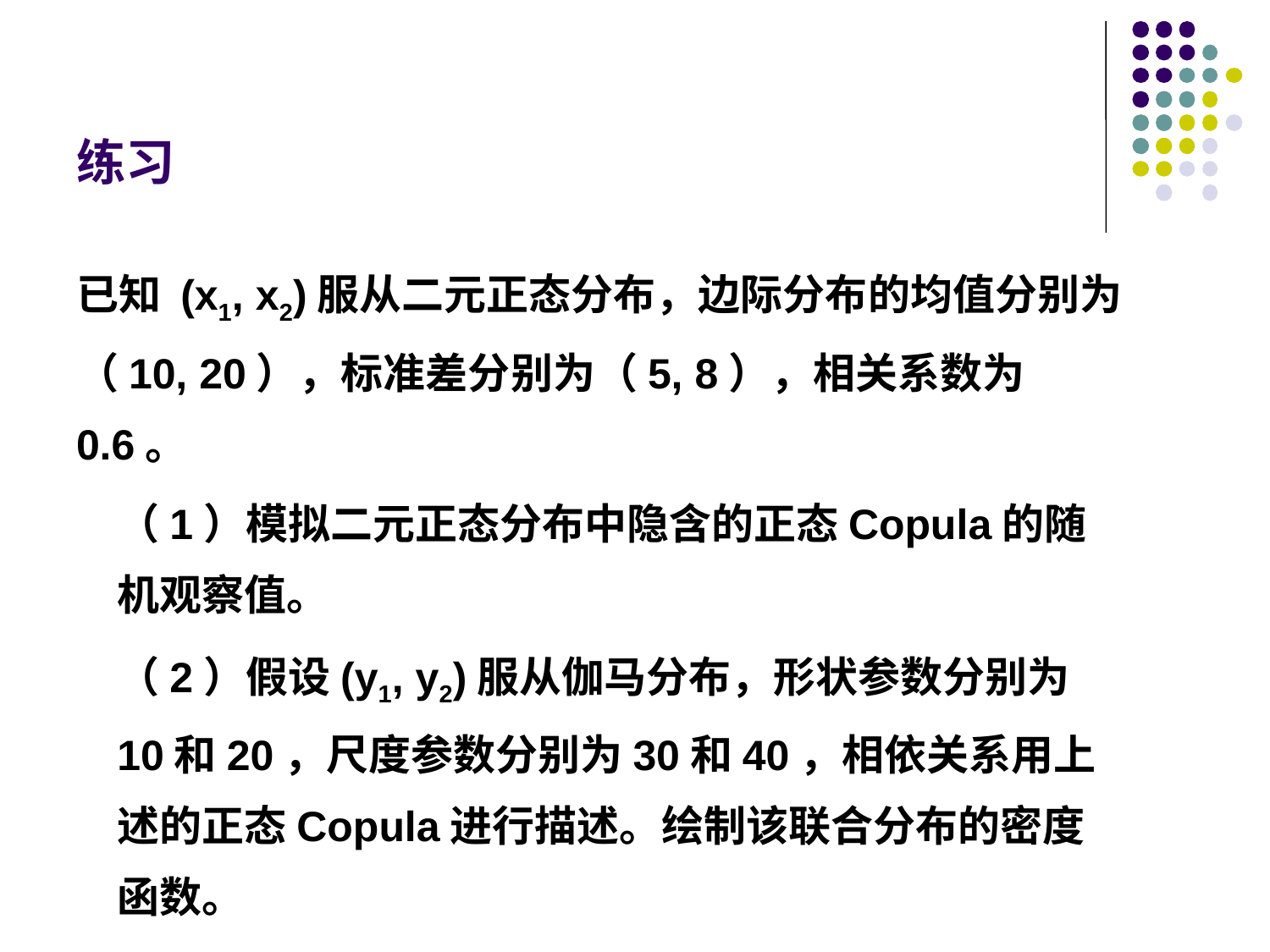

# 练习
已知 (x1, x2)服从二元正态分布，边际分布的均值分别为（10, 20），标准差分别为（5, 8），相关系数为0.6。
（1）模拟二元正态分布中隐含的正态Copula的随机观察值。
（2）假设(y1, y2)服从伽马分布，形状参数分别为10和20，尺度参数分别为30和40，相依关系用上述的正态Copula进行描述。绘制该联合分布的密度函数。